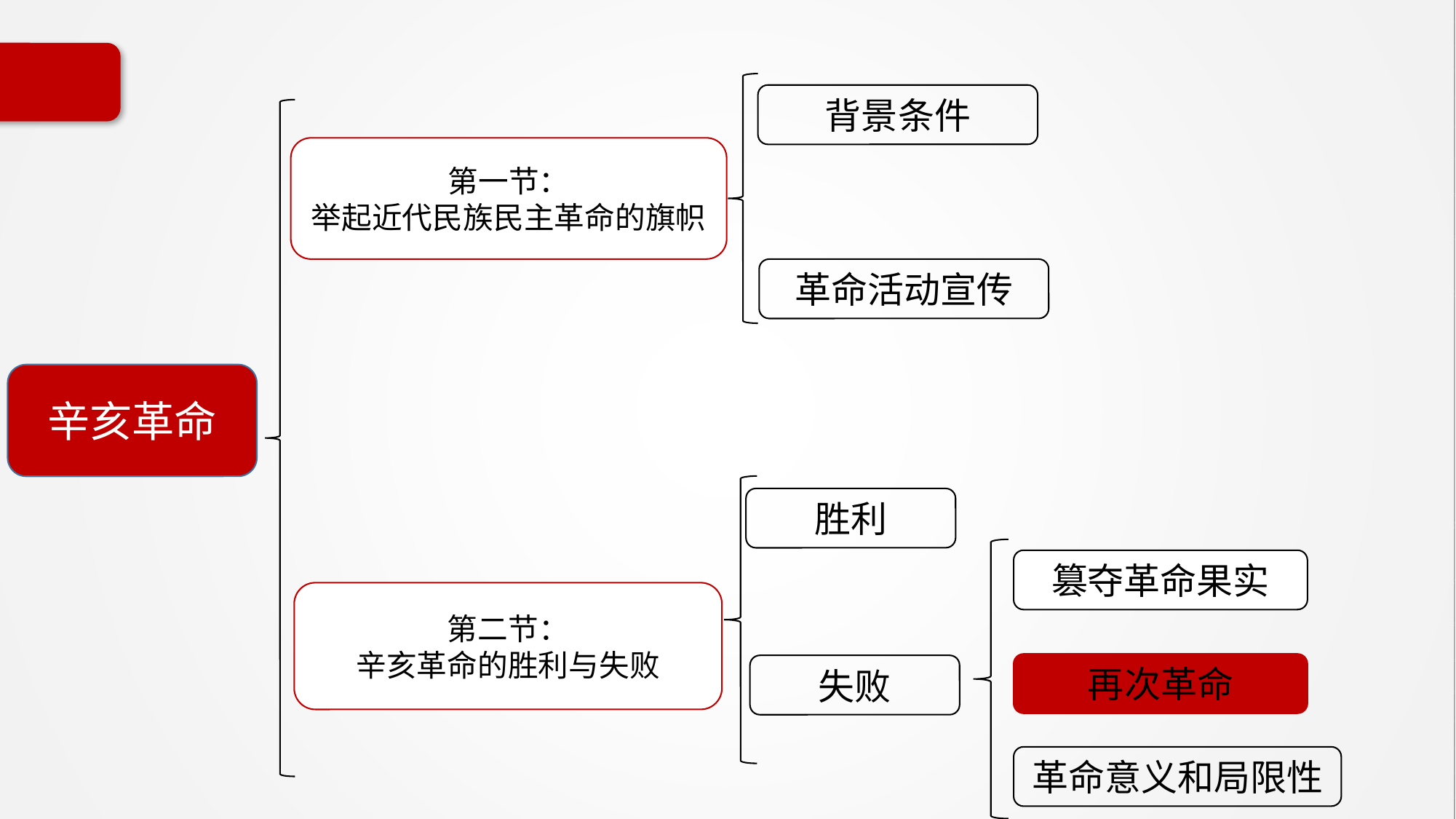

背景条件

第一节：
举起近代民族民主革命的旗帜
革命活动宣传
辛亥革命

胜利

篡夺革命果实
第二节：
辛亥革命的胜利与失败
再次革命
失败
革命意义和局限性